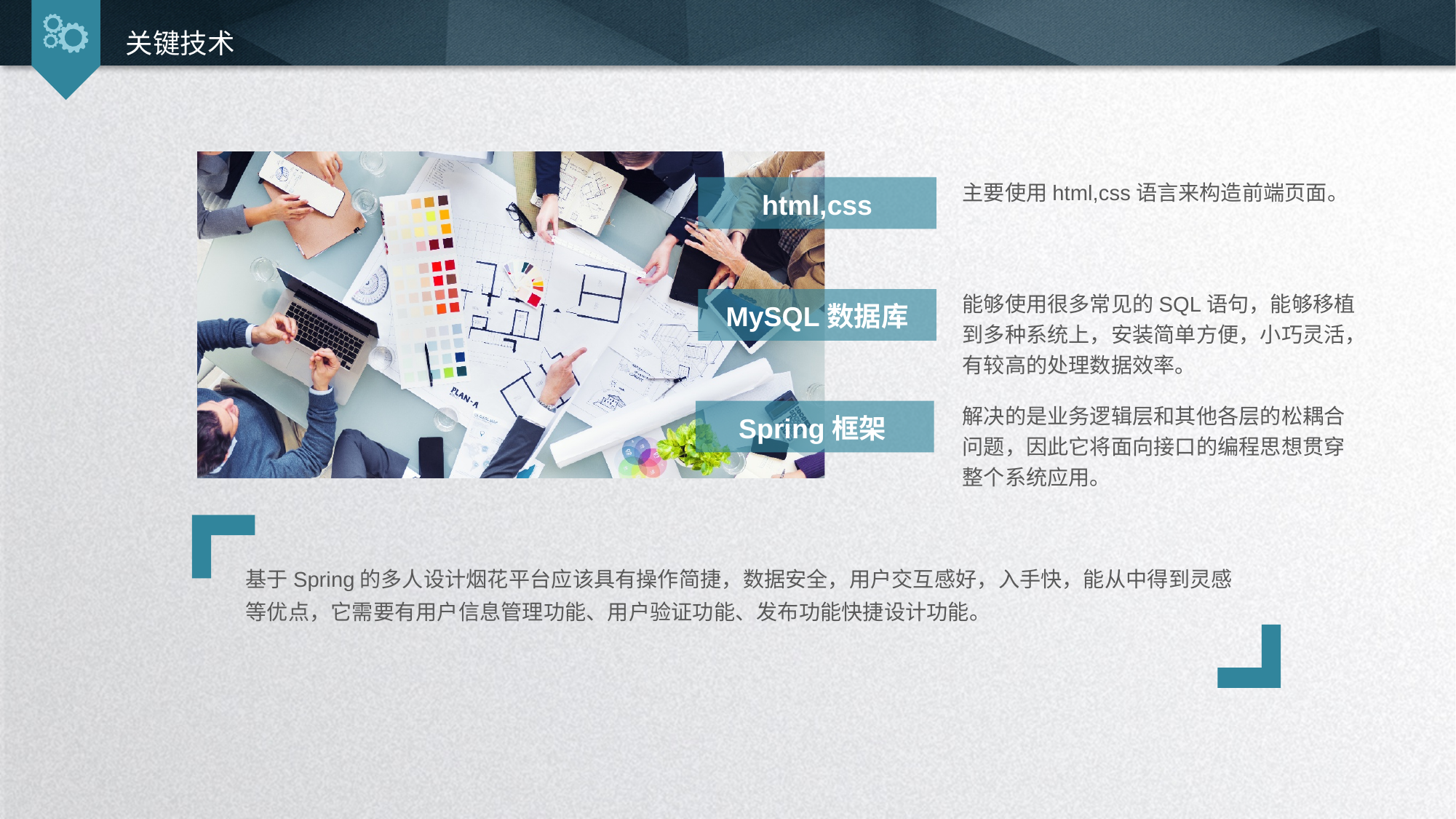

关键技术

主要使用html,css语言来构造前端页面。

html,css
能够使用很多常见的SQL语句，能够移植到多种系统上，安装简单方便，小巧灵活，有较高的处理数据效率。

MySQL数据库
解决的是业务逻辑层和其他各层的松耦合问题，因此它将面向接口的编程思想贯穿整个系统应用。

Spring框架

基于Spring的多人设计烟花平台应该具有操作简捷，数据安全，用户交互感好，入手快，能从中得到灵感等优点，它需要有用户信息管理功能、用户验证功能、发布功能快捷设计功能。

延时符